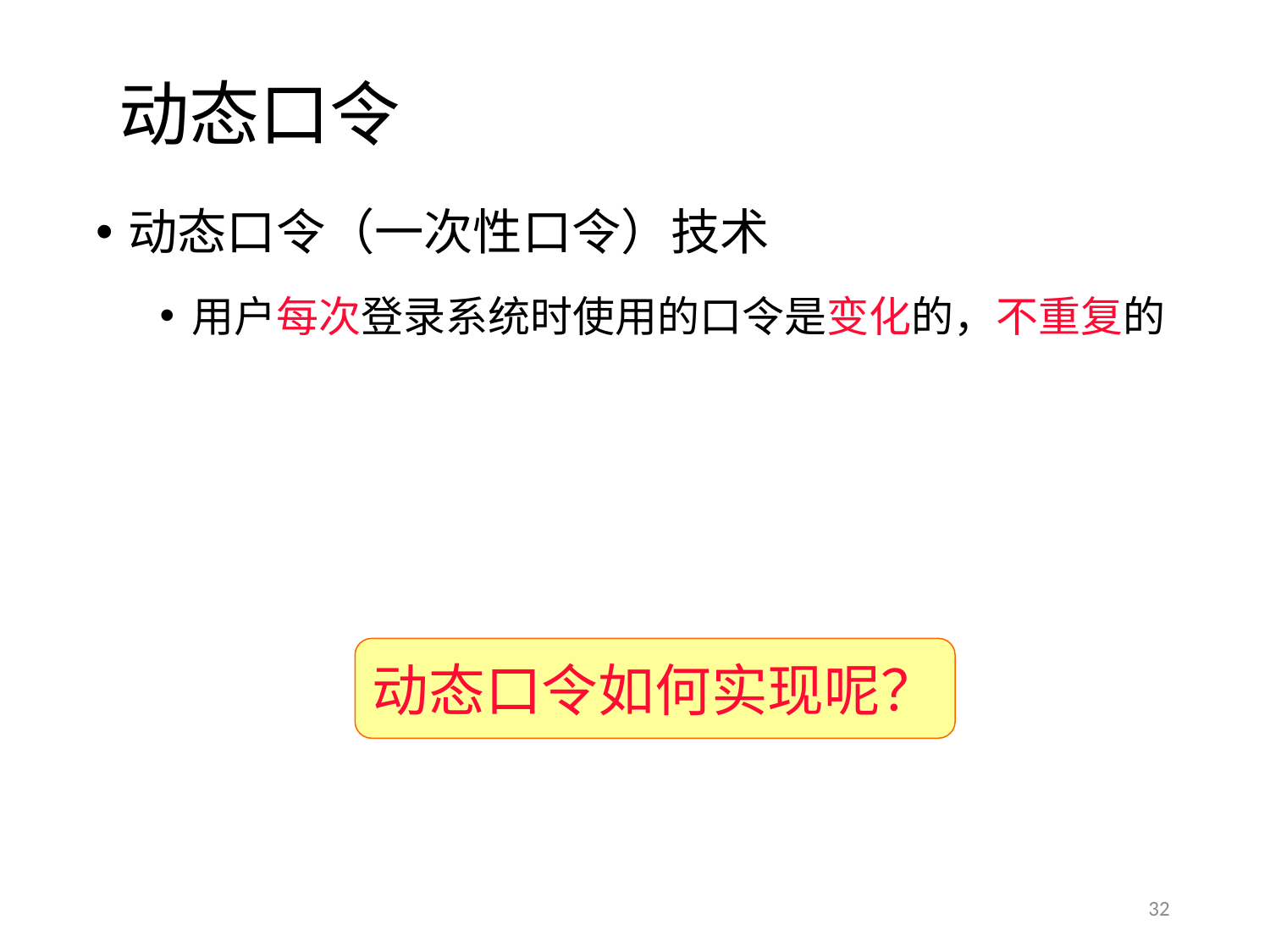

动态口令
动态口令（一次性口令）技术
用户每次登录系统时使用的口令是变化的，不重复的

动态口令如何实现呢？
32